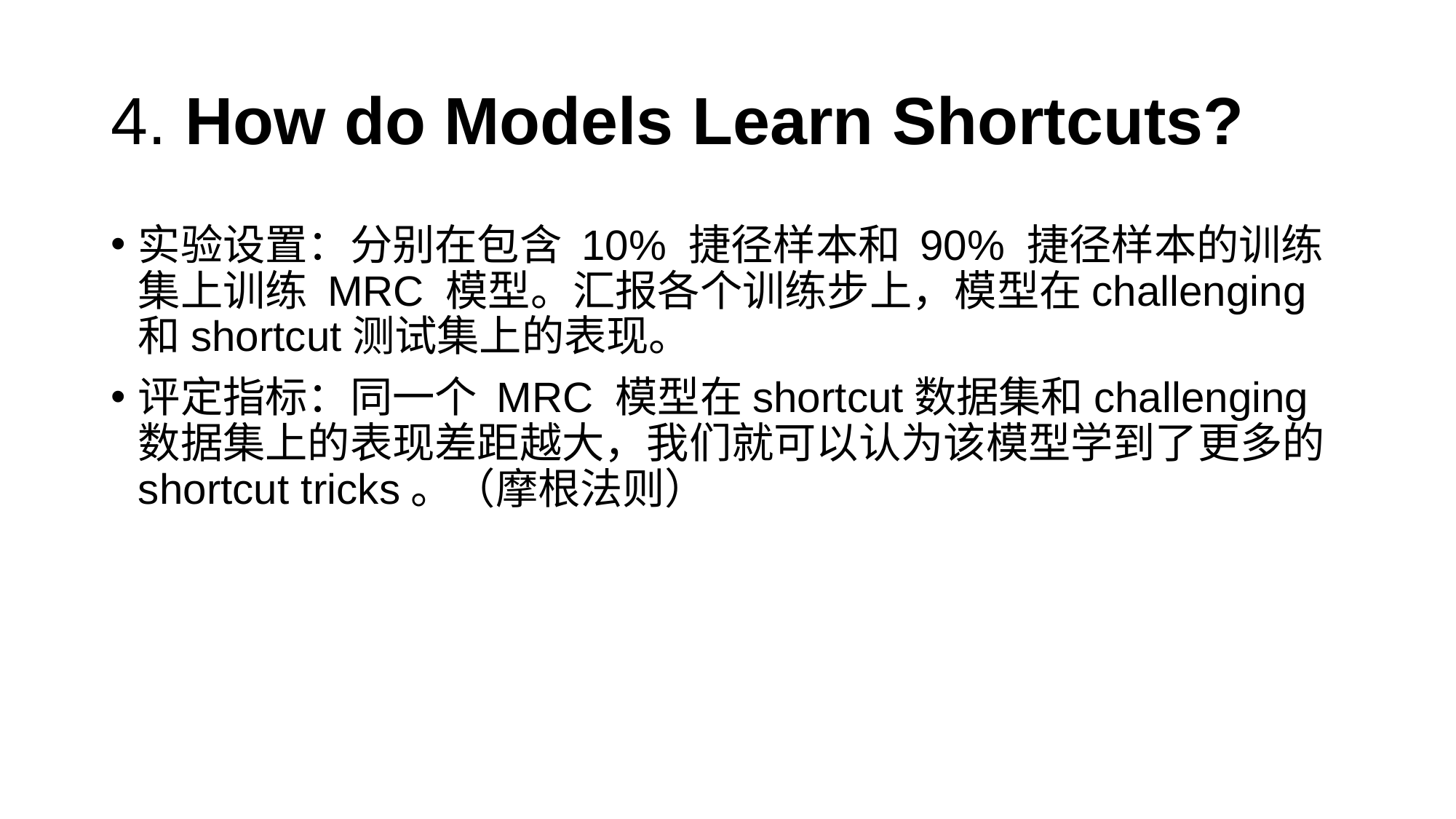

# 4. How do Models Learn Shortcuts?
实验设置：分别在包含 10% 捷径样本和 90% 捷径样本的训练集上训练 MRC 模型。汇报各个训练步上，模型在challenging和shortcut测试集上的表现。
评定指标：同一个 MRC 模型在shortcut数据集和challenging数据集上的表现差距越大，我们就可以认为该模型学到了更多的shortcut tricks。（摩根法则）